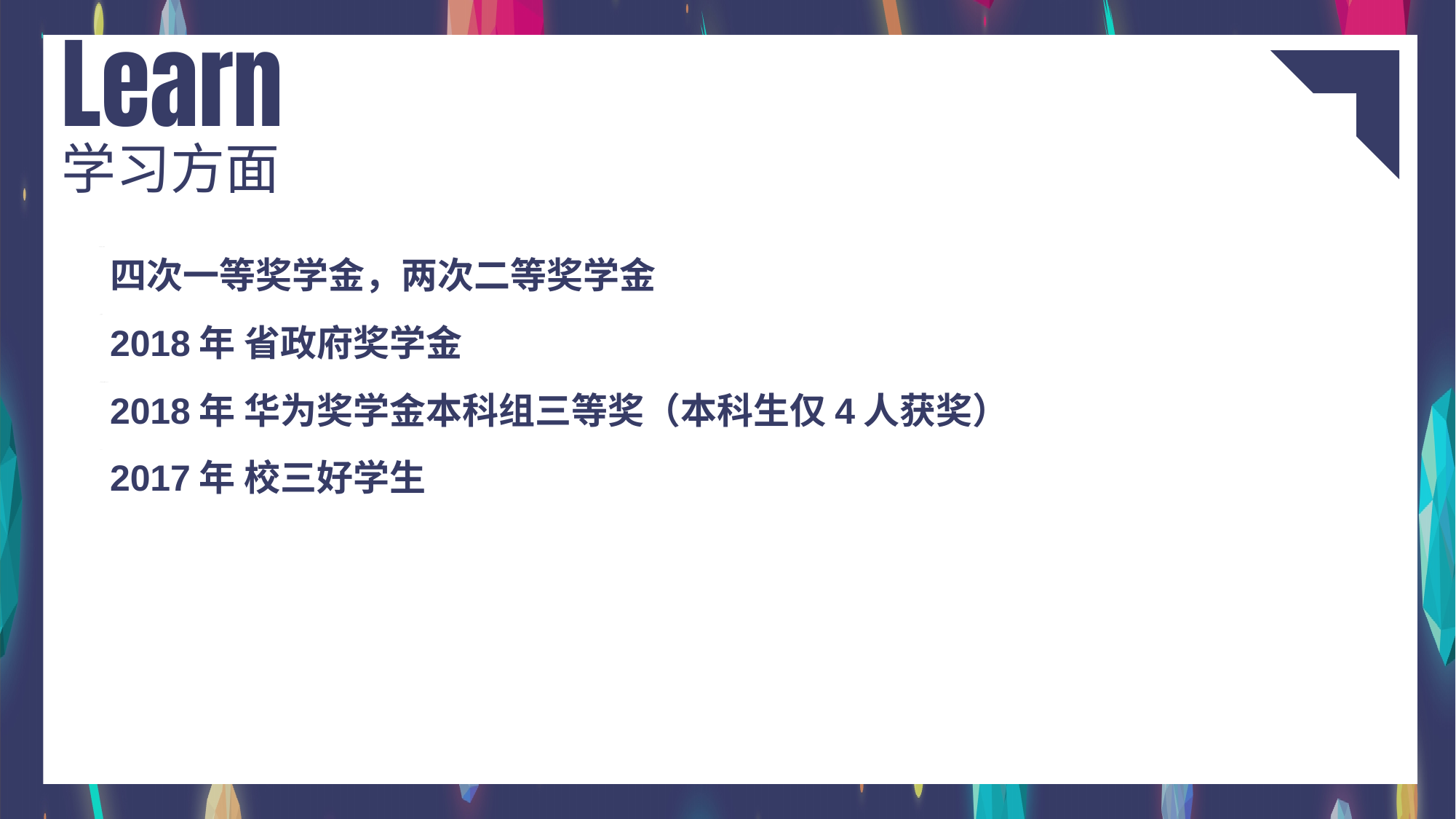

Learn
学习方面
四次一等奖学金，两次二等奖学金
2018年 省政府奖学金
2018年 华为奖学金本科组三等奖（本科生仅4人获奖）
2017年 校三好学生